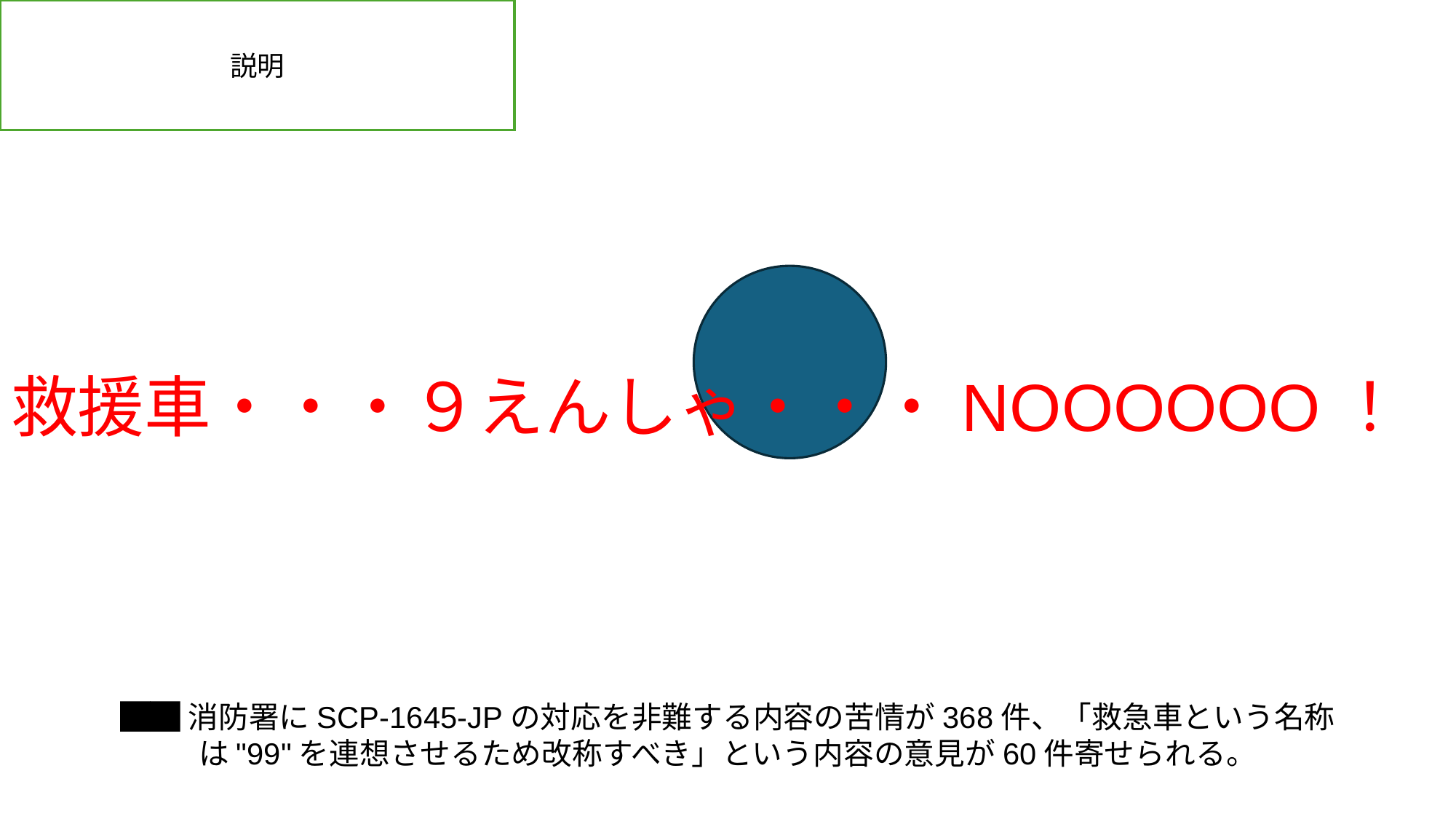

説明
救援車・・・９えんしゃ・・・NOOOOOO！

██消防署にSCP-1645-JPの対応を非難する内容の苦情が368件、「救急車という名称は"99"を連想させるため改称すべき」という内容の意見が60件寄せられる。